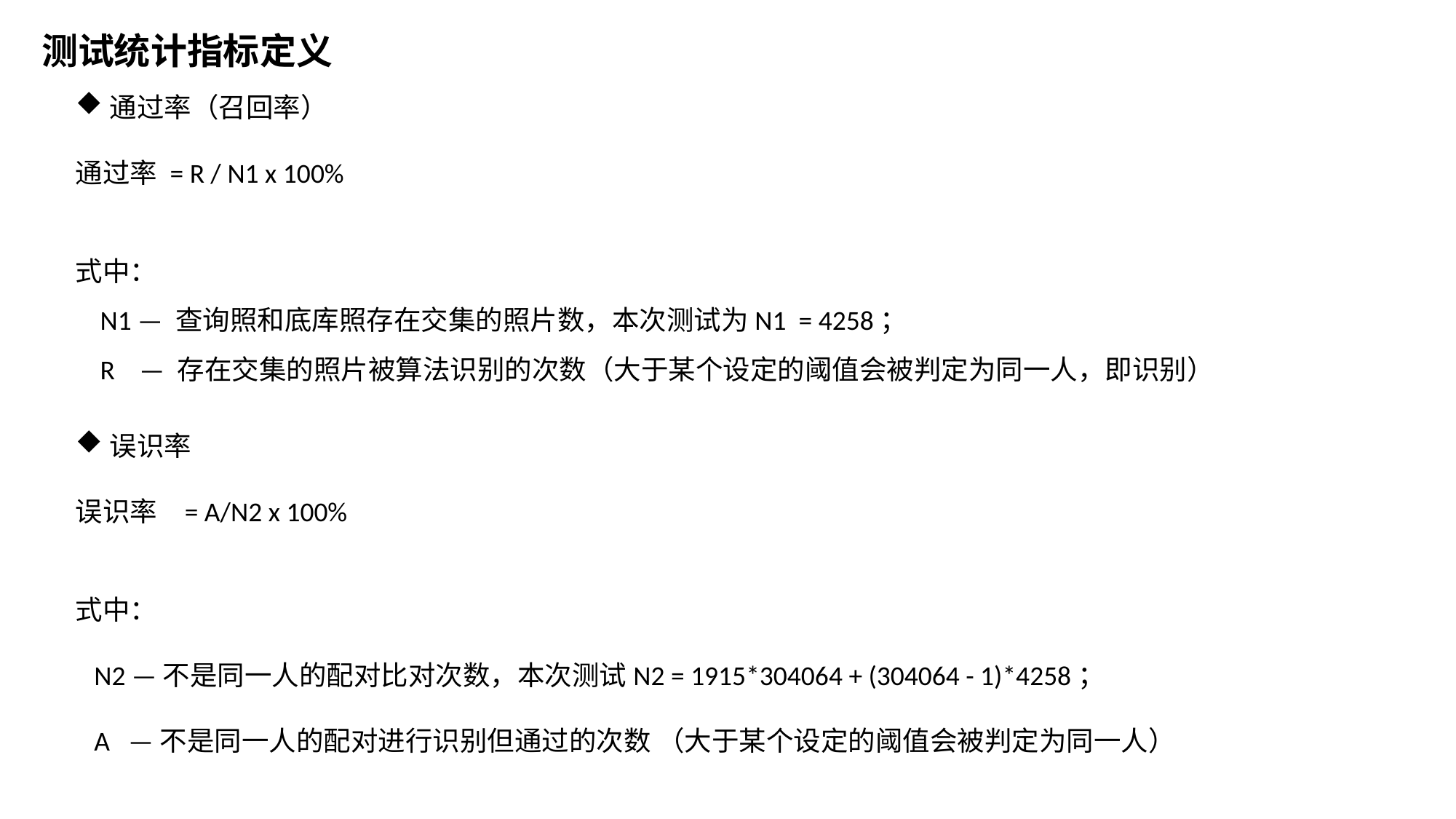

测试统计指标定义
通过率（召回率）

通过率 = R / N1 x 100%

式中：
    N1 — 查询照和底库照存在交集的照片数，本次测试为N1  = 4258；
    R    — 存在交集的照片被算法识别的次数（大于某个设定的阈值会被判定为同一人，即识别）
误识率

误识率	= A/N2 x 100%

式中：

   N2 —不是同一人的配对比对次数，本次测试N2 = 1915*304064 + (304064 - 1)*4258；

   A   —不是同一人的配对进行识别但通过的次数 （大于某个设定的阈值会被判定为同一人）